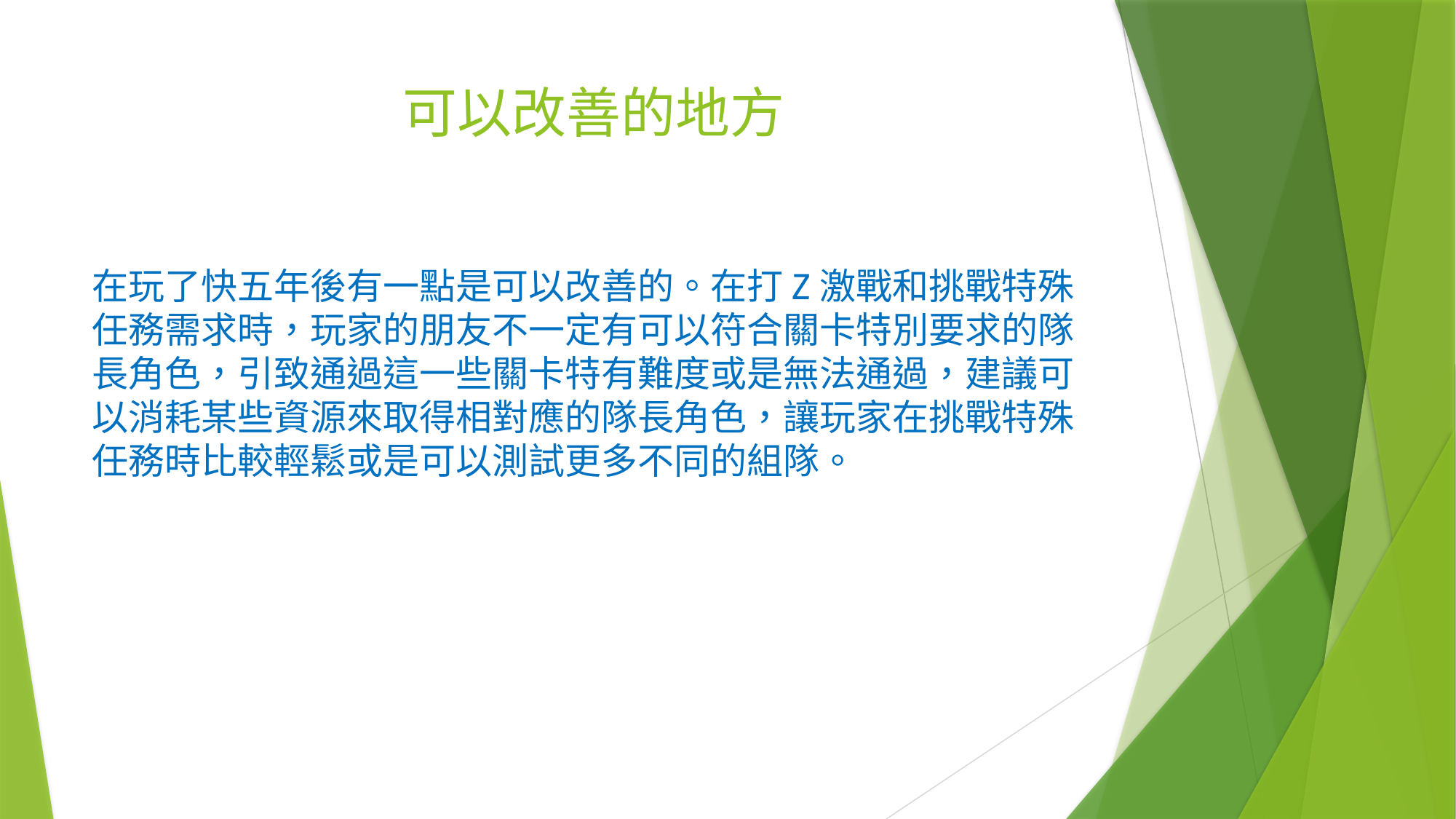

# 可以改善的地方
在玩了快五年後有一點是可以改善的。在打Z激戰和挑戰特殊任務需求時，玩家的朋友不一定有可以符合關卡特別要求的隊長角色，引致通過這一些關卡特有難度或是無法通過，建議可以消耗某些資源來取得相對應的隊長角色，讓玩家在挑戰特殊任務時比較輕鬆或是可以測試更多不同的組隊。